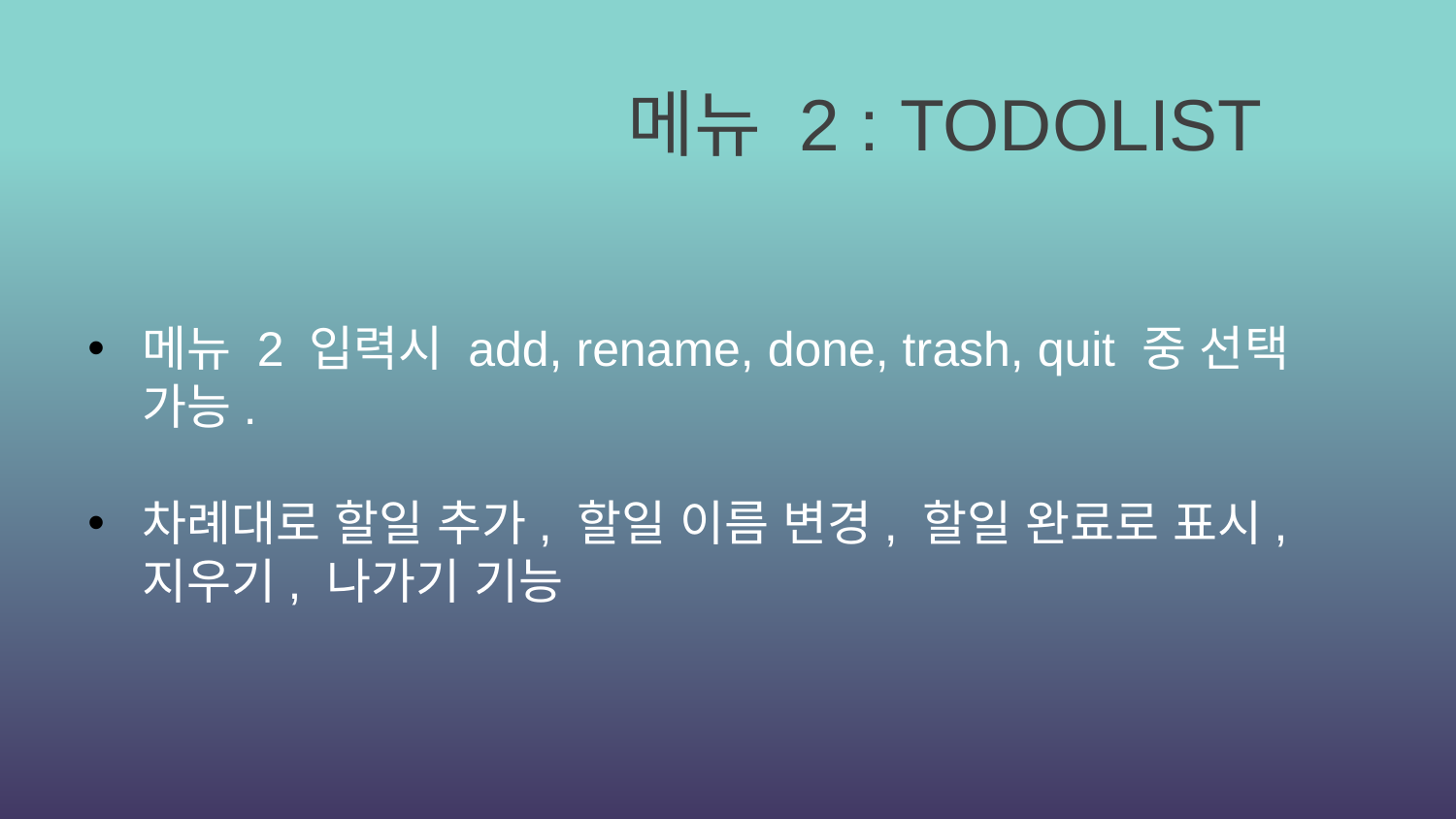

메뉴 2 : TODOLIST
메뉴 2 입력시 add, rename, done, trash, quit 중 선택 가능.

차례대로 할일 추가, 할일 이름 변경, 할일 완료로 표시, 지우기, 나가기 기능